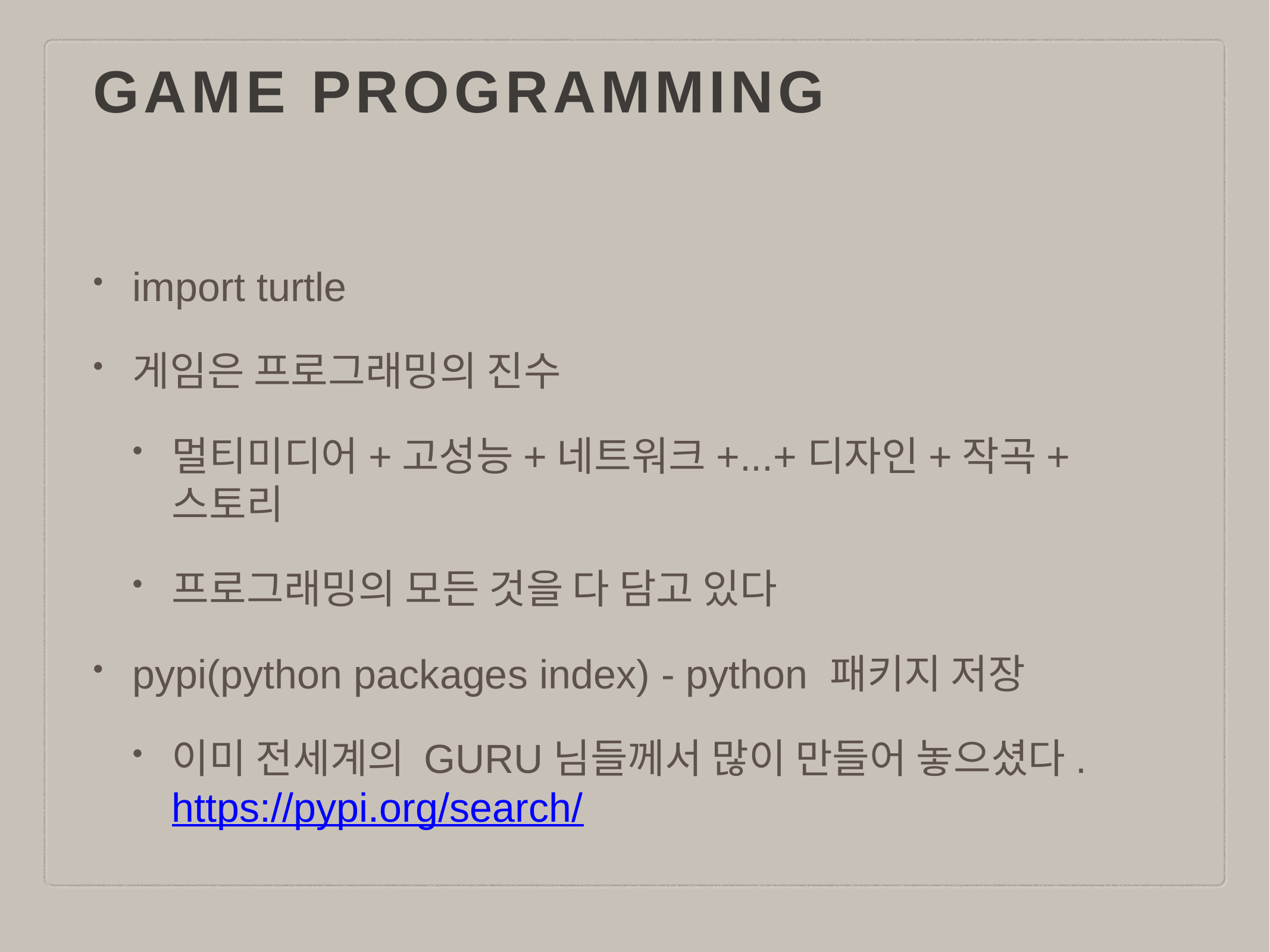

# game programming
import turtle
게임은 프로그래밍의 진수
멀티미디어+고성능+네트워크+...+디자인+작곡+스토리
프로그래밍의 모든 것을 다 담고 있다
pypi(python packages index) - python 패키지 저장
이미 전세계의 GURU님들께서 많이 만들어 놓으셨다.
https://pypi.org/search/
8